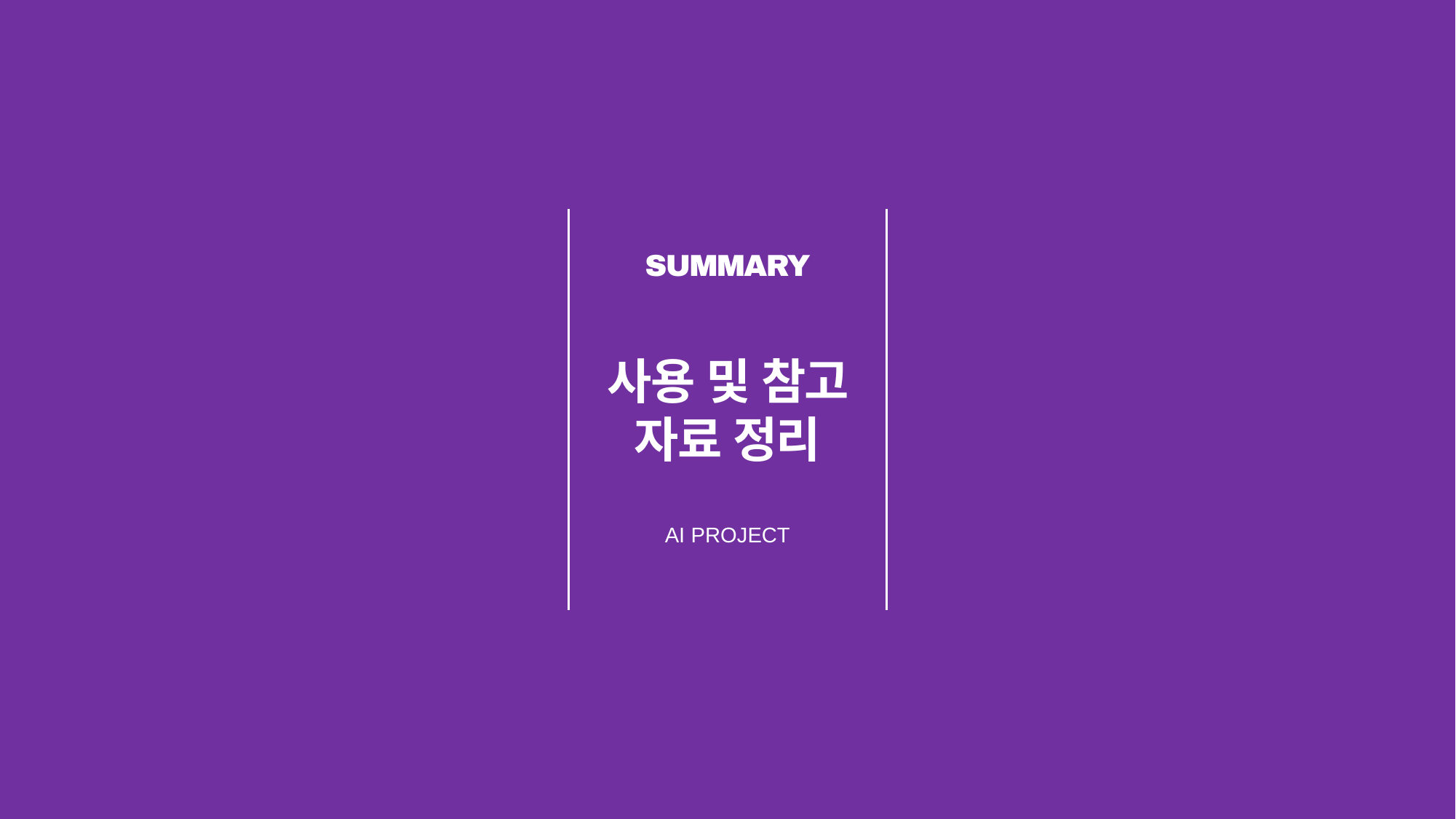

SUMMARY
사용 및 참고 자료 정리
AI PROJECT